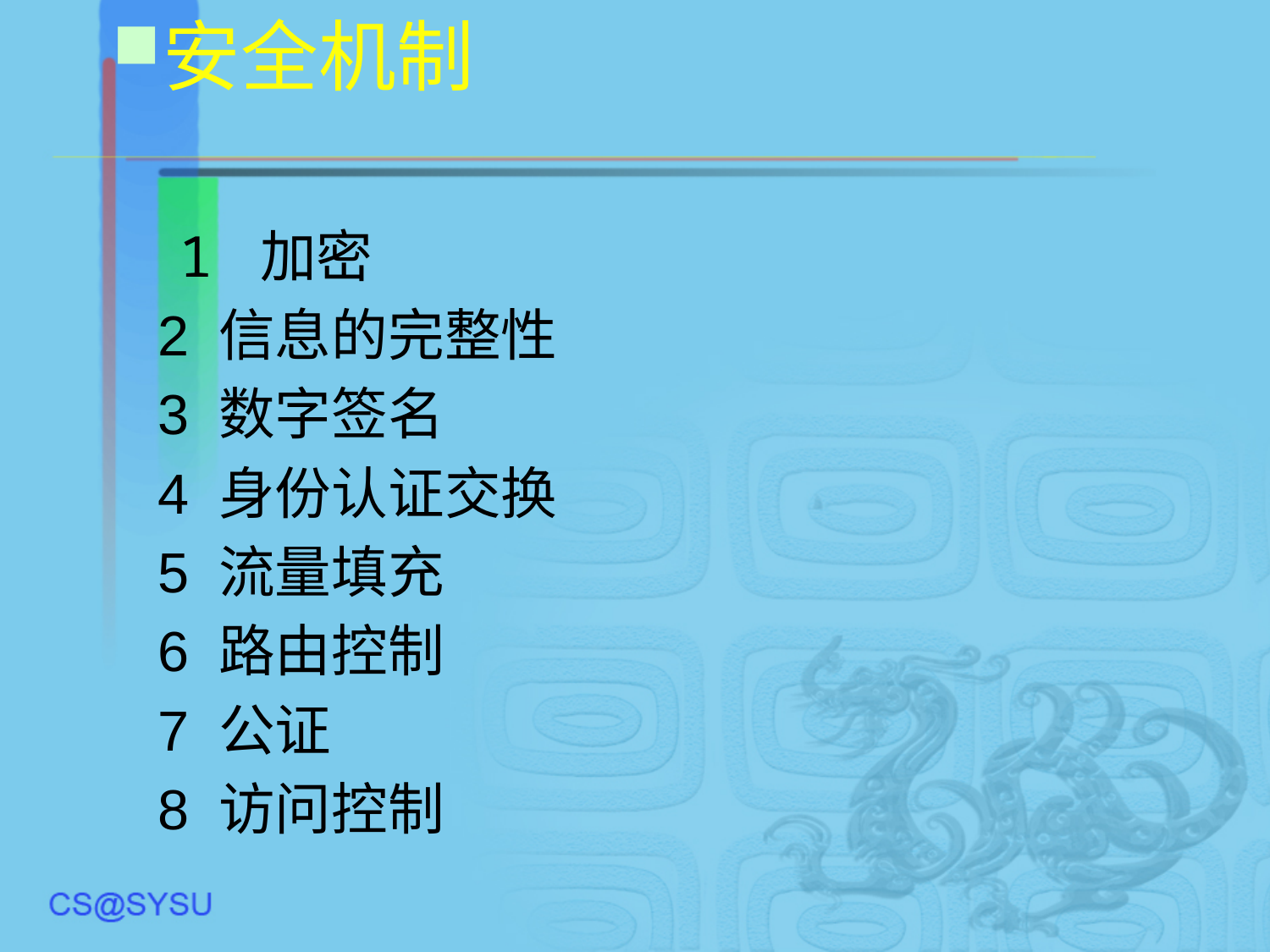

安全机制

  1 加密
   2 信息的完整性
   3 数字签名
   4 身份认证交换
   5 流量填充
   6 路由控制
   7 公证
   8 访问控制